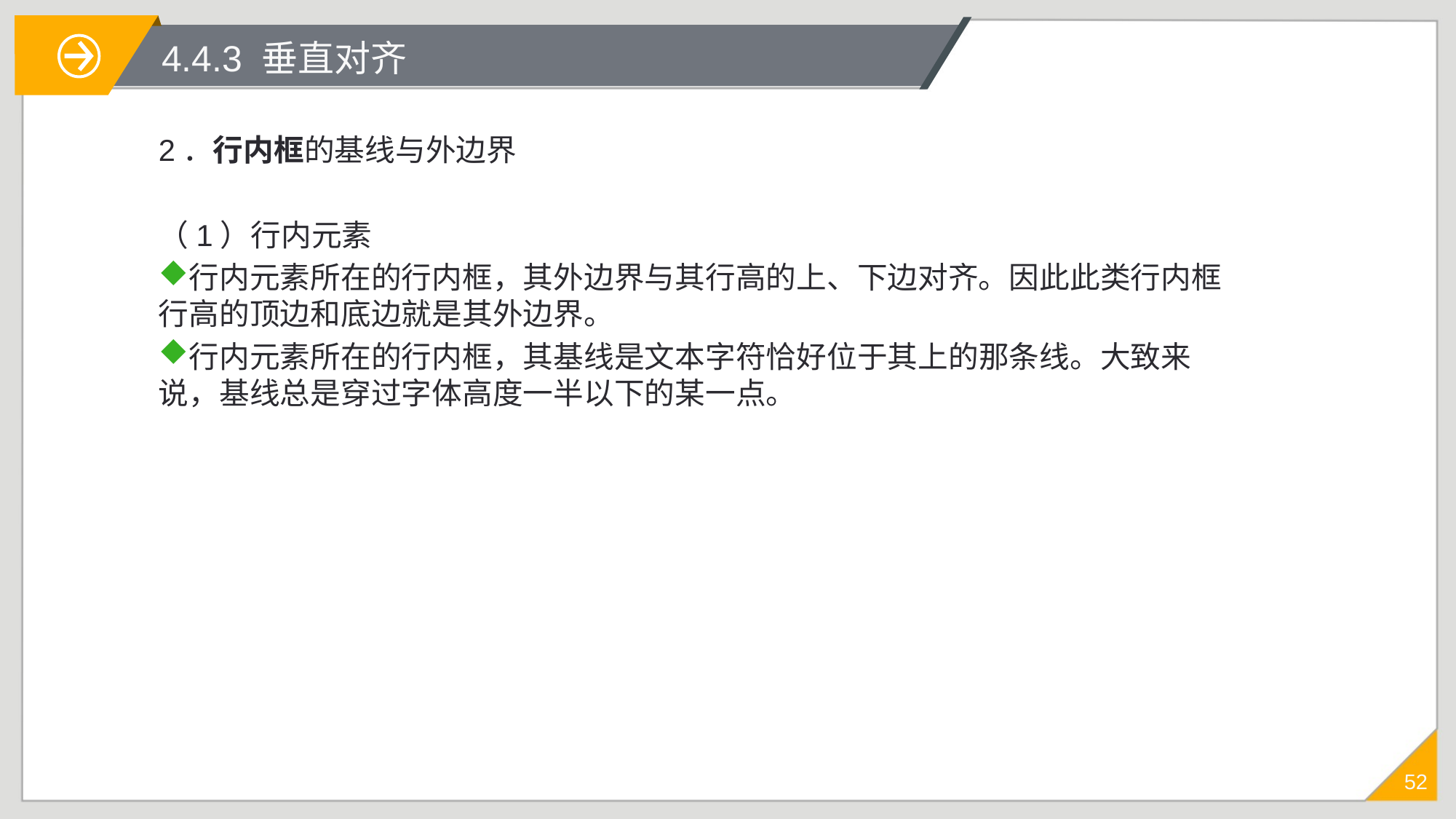

# 4.4.3 垂直对齐
2．行内框的基线与外边界

（1）行内元素
行内元素所在的行内框，其外边界与其行高的上、下边对齐。因此此类行内框行高的顶边和底边就是其外边界。
行内元素所在的行内框，其基线是文本字符恰好位于其上的那条线。大致来说，基线总是穿过字体高度一半以下的某一点。